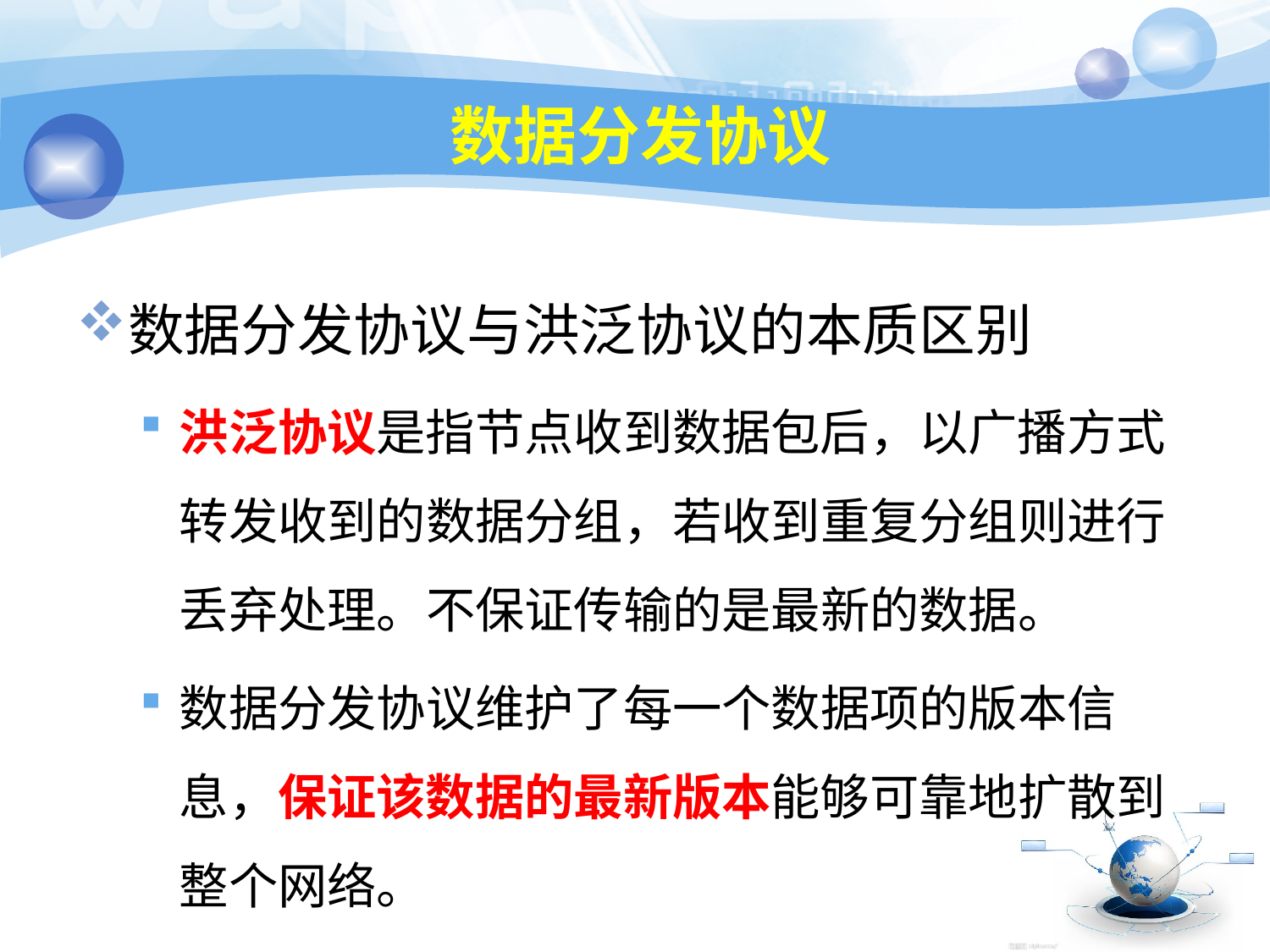

54
# 数据分发协议
数据分发协议与洪泛协议的本质区别
洪泛协议是指节点收到数据包后，以广播方式转发收到的数据分组，若收到重复分组则进行丢弃处理。不保证传输的是最新的数据。
数据分发协议维护了每一个数据项的版本信息，保证该数据的最新版本能够可靠地扩散到整个网络。